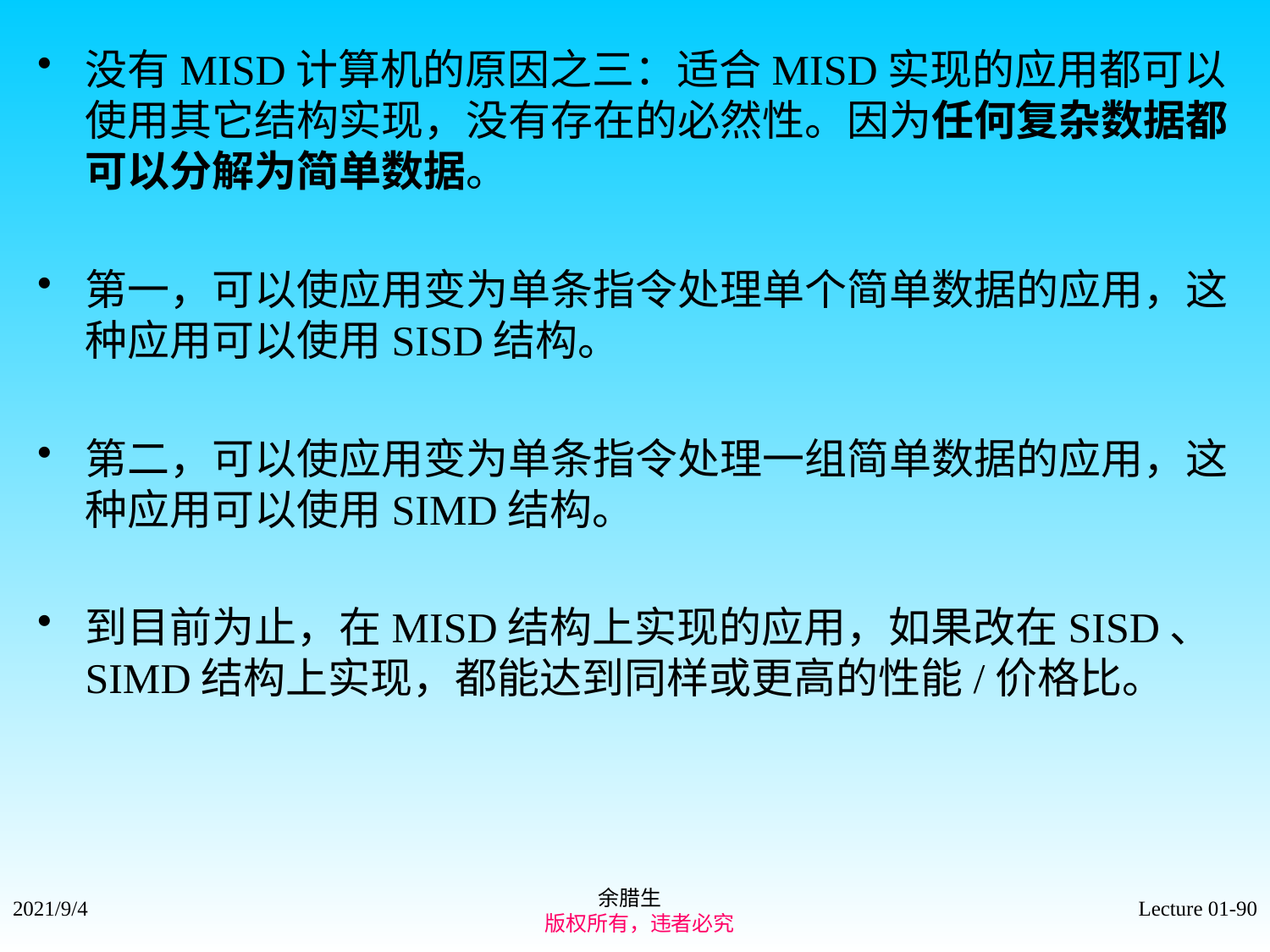

没有MISD计算机的原因之三：适合MISD实现的应用都可以使用其它结构实现，没有存在的必然性。因为任何复杂数据都可以分解为简单数据。

第一，可以使应用变为单条指令处理单个简单数据的应用，这种应用可以使用SISD结构。

第二，可以使应用变为单条指令处理一组简单数据的应用，这种应用可以使用SIMD结构。

到目前为止，在MISD结构上实现的应用，如果改在SISD、SIMD结构上实现，都能达到同样或更高的性能/价格比。
余腊生
 版权所有，违者必究
2021/9/4
Lecture 01-90